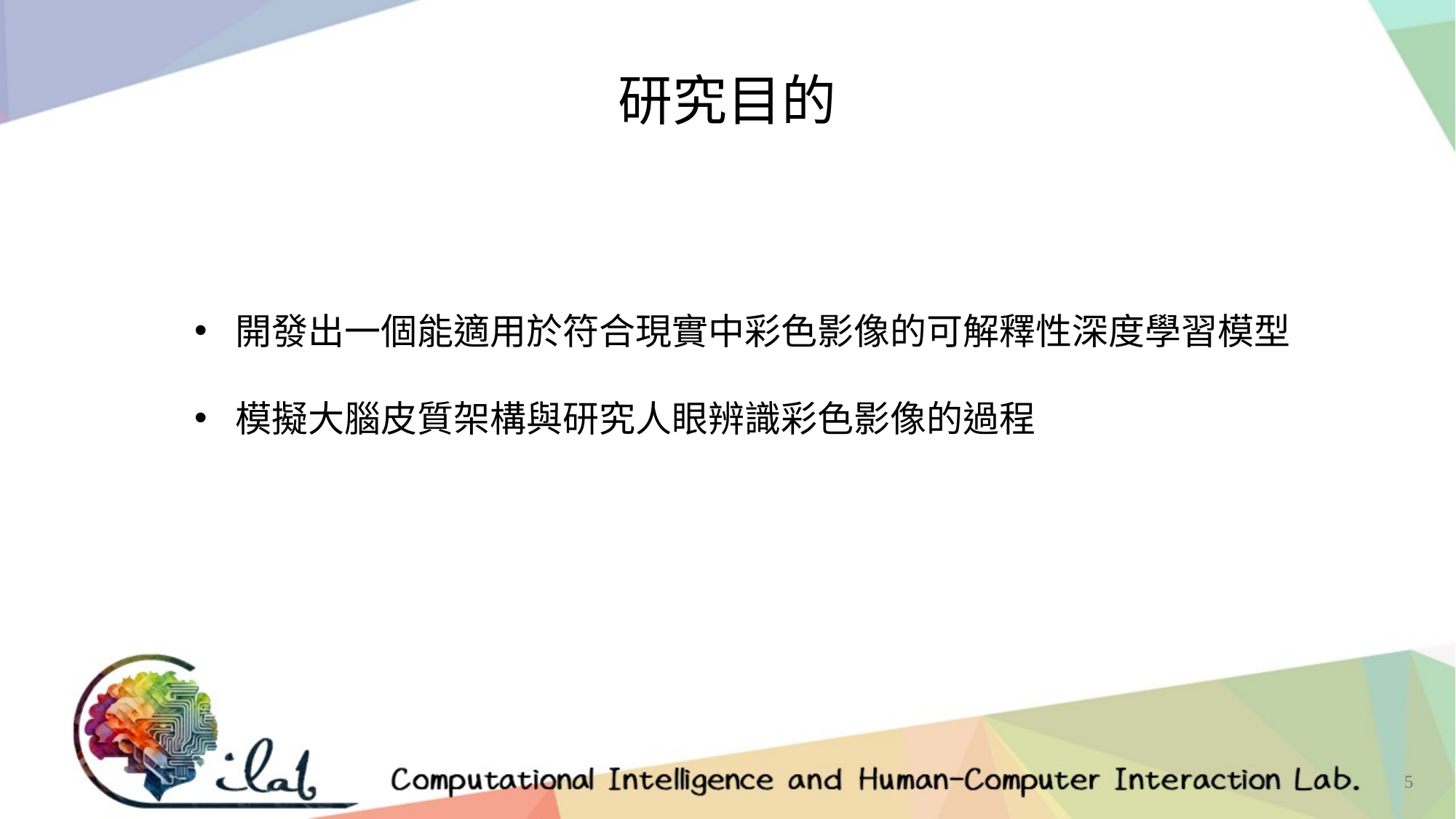

研究目的
開發出一個能適用於符合現實中彩色影像的可解釋性深度學習模型

模擬大腦皮質架構與研究人眼辨識彩色影像的過程
5